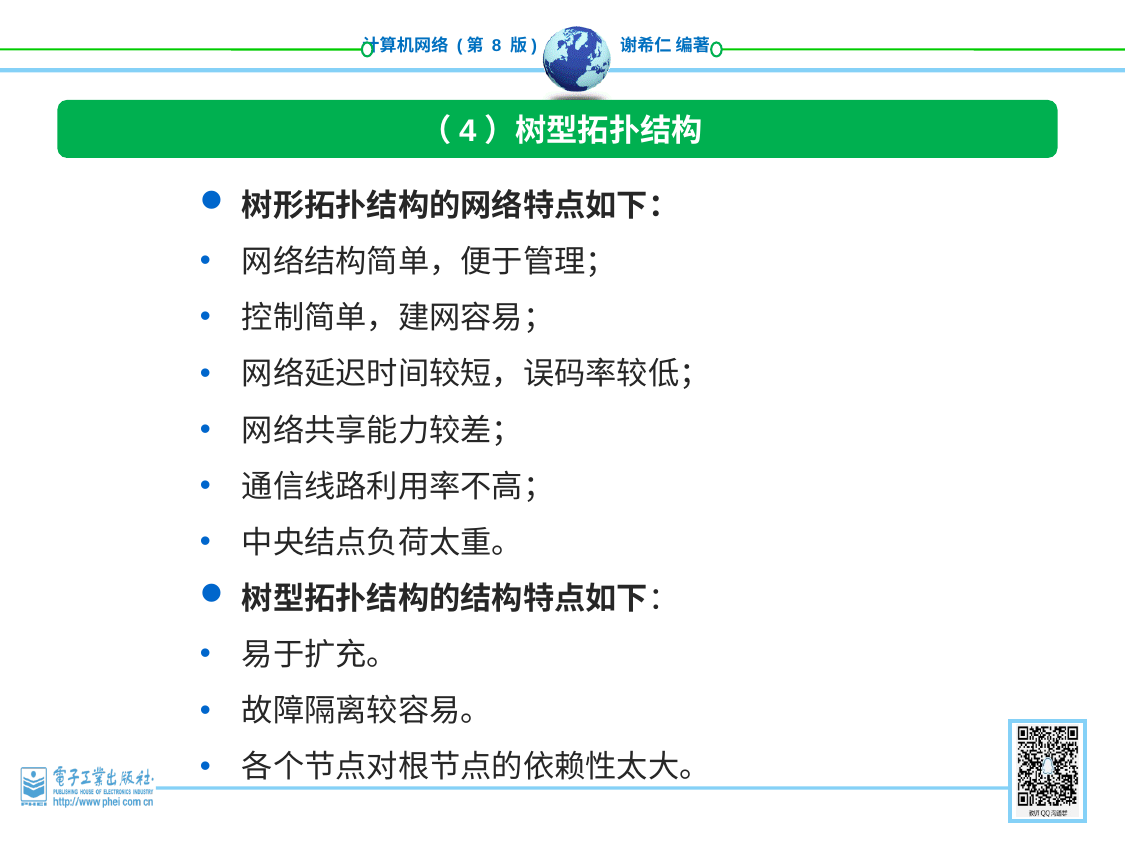

（4）树型拓扑结构
树形拓扑结构的网络特点如下：
网络结构简单，便于管理；
控制简单，建网容易；
网络延迟时间较短，误码率较低；
网络共享能力较差；
通信线路利用率不高；
中央结点负荷太重。
树型拓扑结构的结构特点如下：
易于扩充。
故障隔离较容易。
各个节点对根节点的依赖性太大。